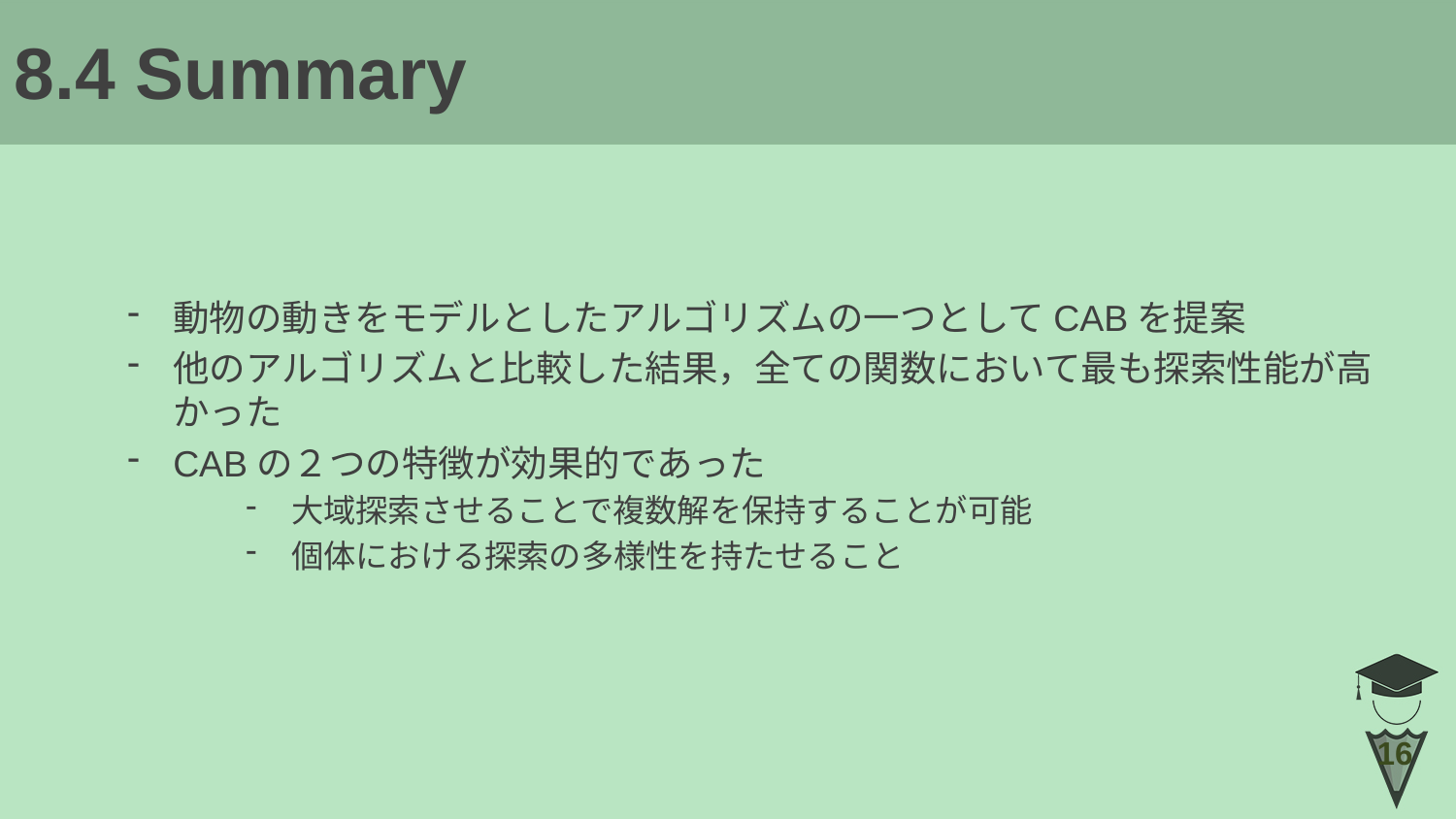

# 8.4 Summary

動物の動きをモデルとしたアルゴリズムの一つとしてCABを提案
他のアルゴリズムと比較した結果，全ての関数において最も探索性能が高かった
CABの２つの特徴が効果的であった
大域探索させることで複数解を保持することが可能
個体における探索の多様性を持たせること
16